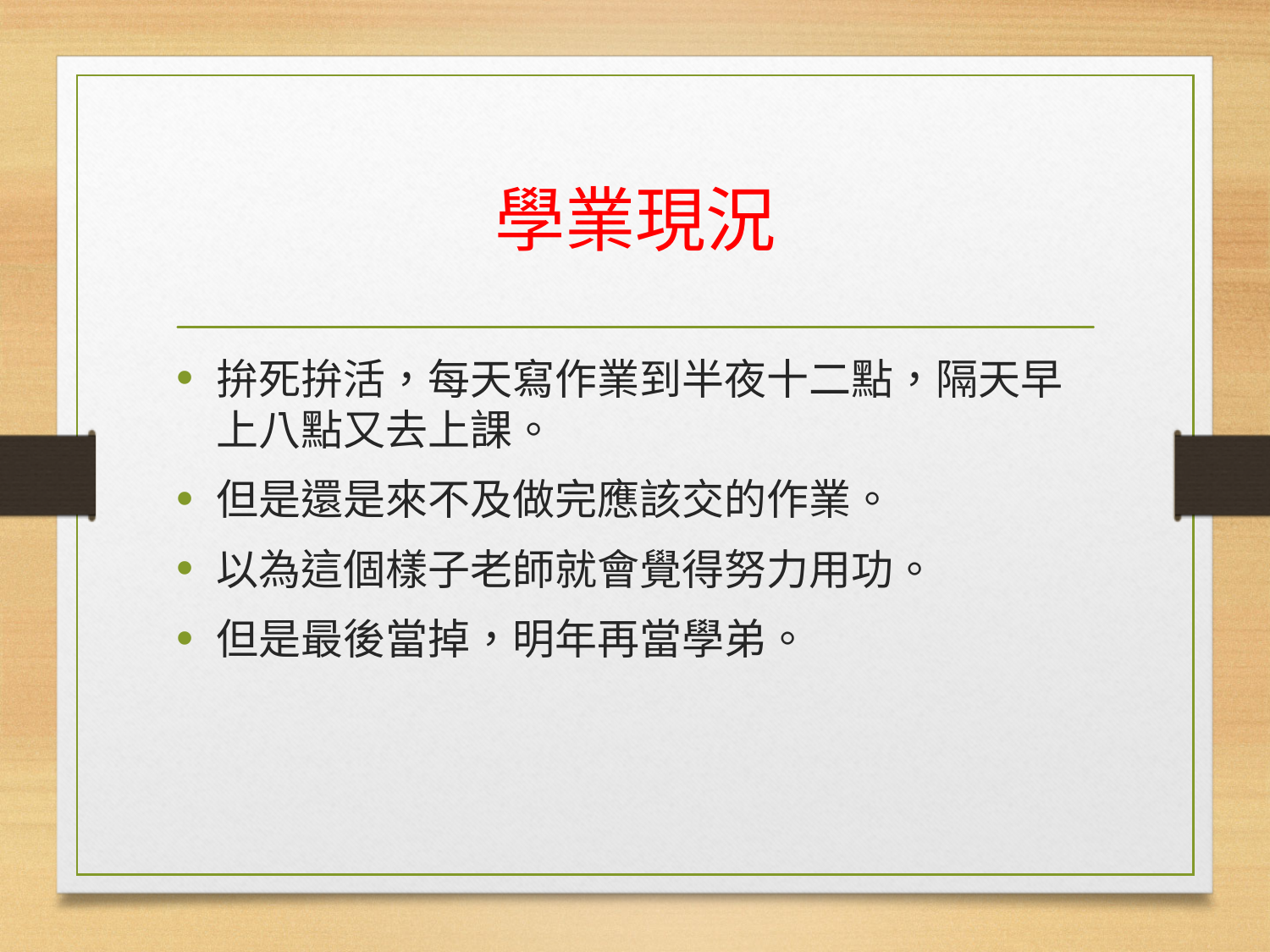

# 學業現況
拚死拚活，每天寫作業到半夜十二點，隔天早上八點又去上課。
但是還是來不及做完應該交的作業。
以為這個樣子老師就會覺得努力用功。
但是最後當掉，明年再當學弟。